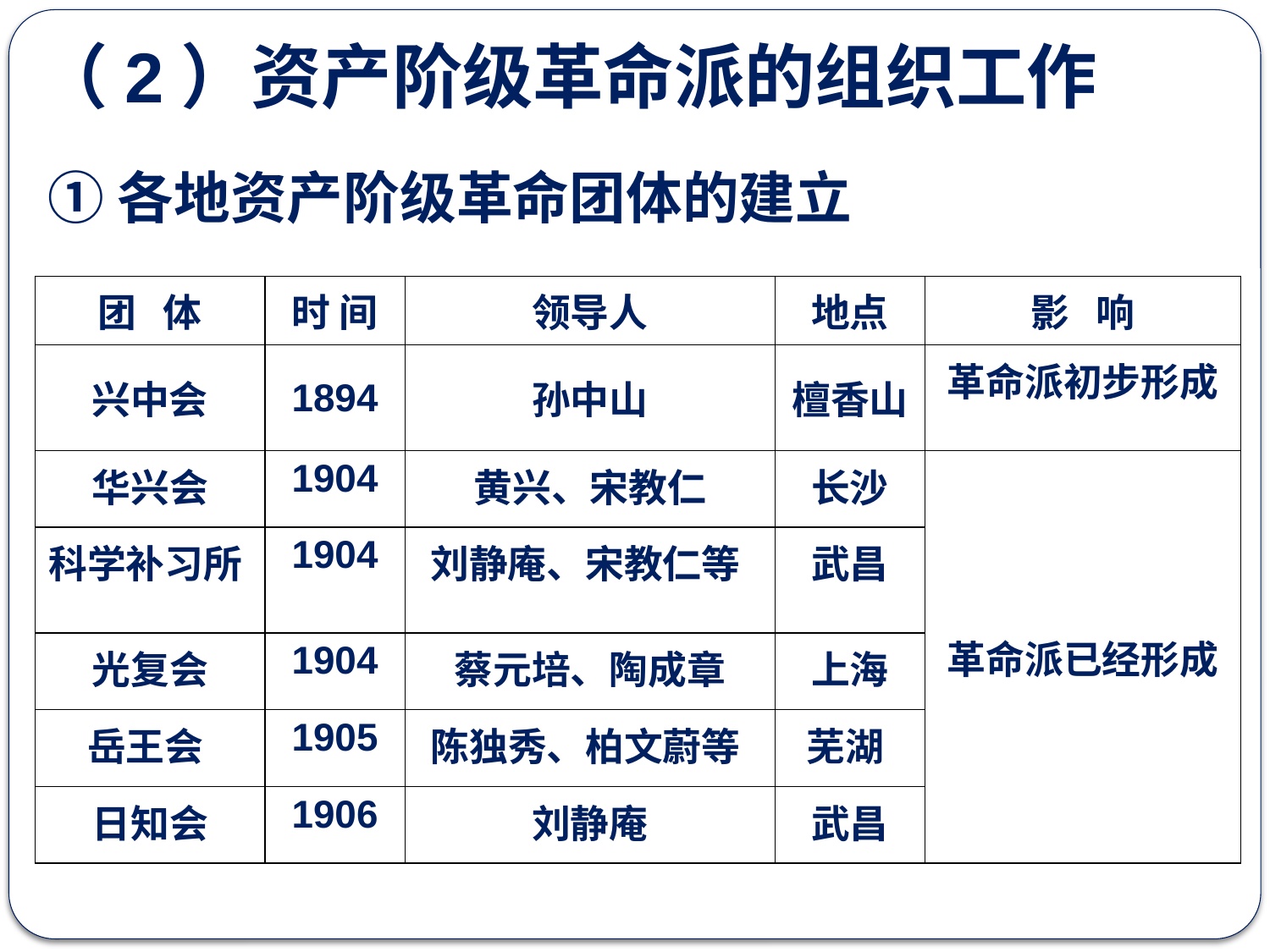

（2）资产阶级革命派的组织工作
①各地资产阶级革命团体的建立
| 团   体 | 时 间 | 领导人 | 地点 | 影   响 |
| --- | --- | --- | --- | --- |
| 兴中会 | 1894 | 孙中山 | 檀香山 | 革命派初步形成 |
| 华兴会 | 1904 | 黄兴、宋教仁 | 长沙 | 革命派已经形成 |
| 科学补习所 | 1904 | 刘静庵、宋教仁等 | 武昌 |  |
| 光复会 | 1904 | 蔡元培、陶成章 | 上海 |  |
| 岳王会 | 1905 | 陈独秀、柏文蔚等 | 芜湖 |  |
| 日知会 | 1906 | 刘静庵 | 武昌 |  |